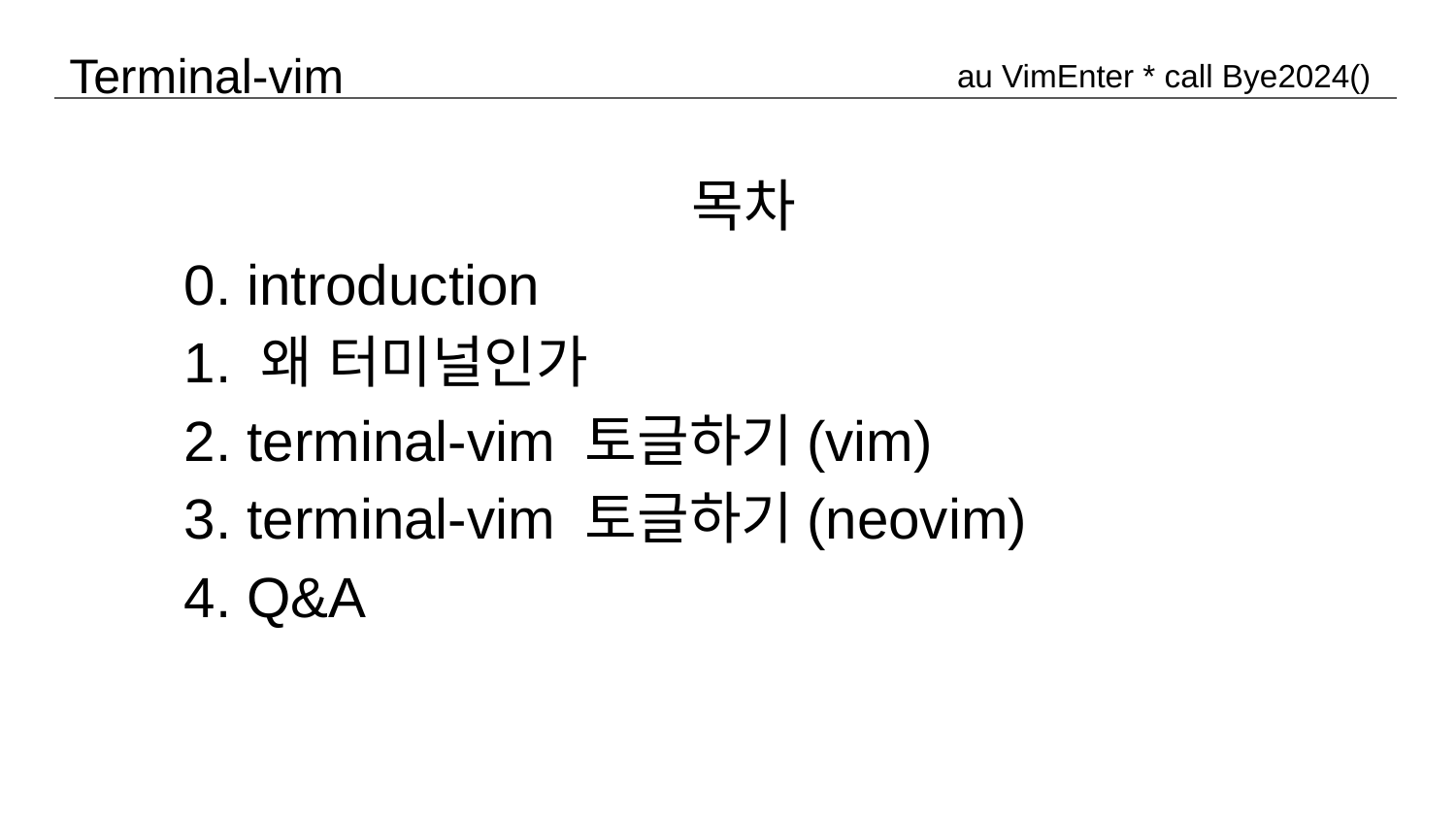

Terminal-vim
au VimEnter * call Bye2024()
목차
0. introduction
1. 왜 터미널인가
2. terminal-vim 토글하기(vim)
3. terminal-vim 토글하기(neovim)
4. Q&A